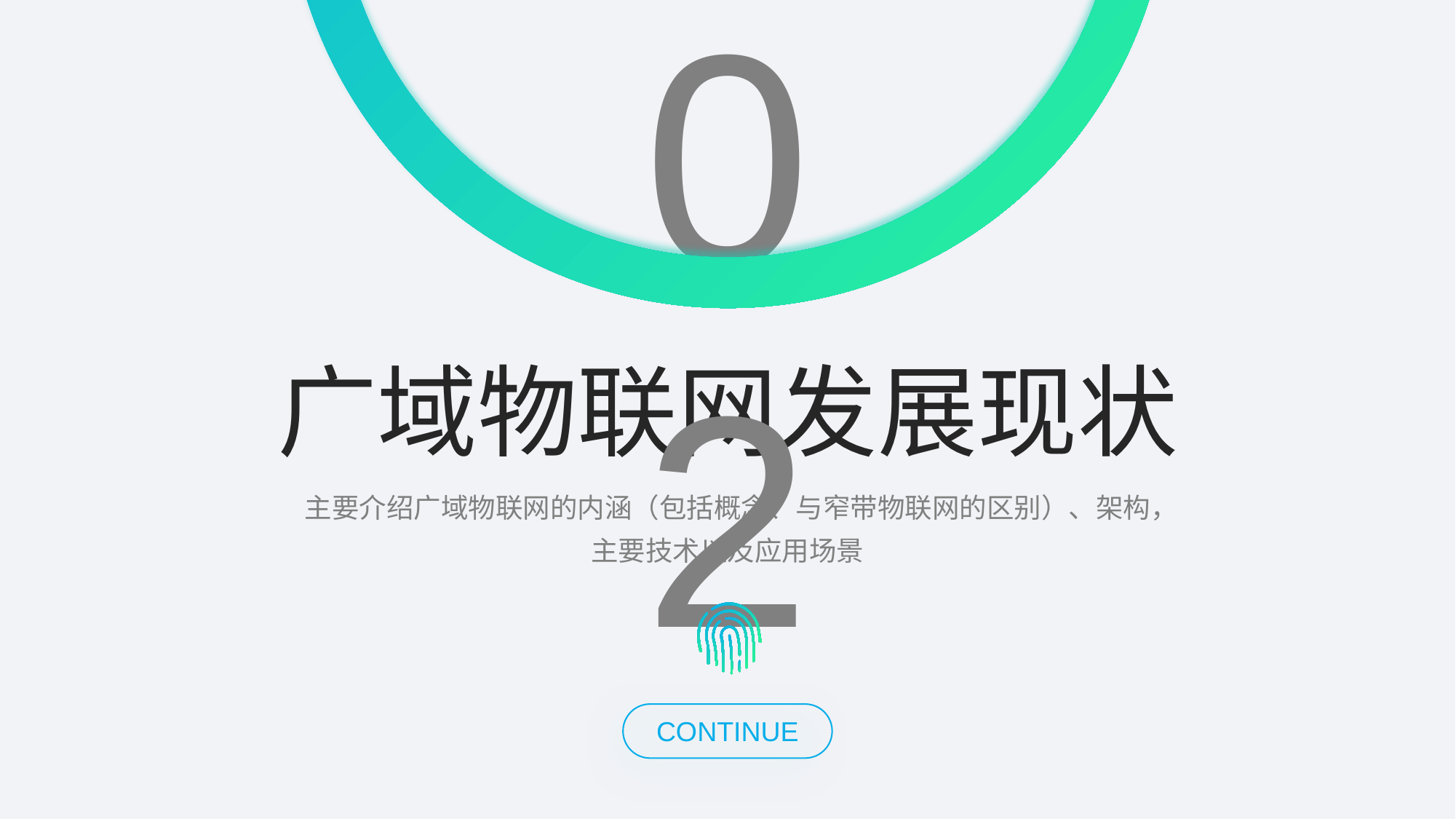

02
广域物联网发展现状
主要介绍广域物联网的内涵（包括概念、与窄带物联网的区别）、架构，主要技术以及应用场景

CONTINUE